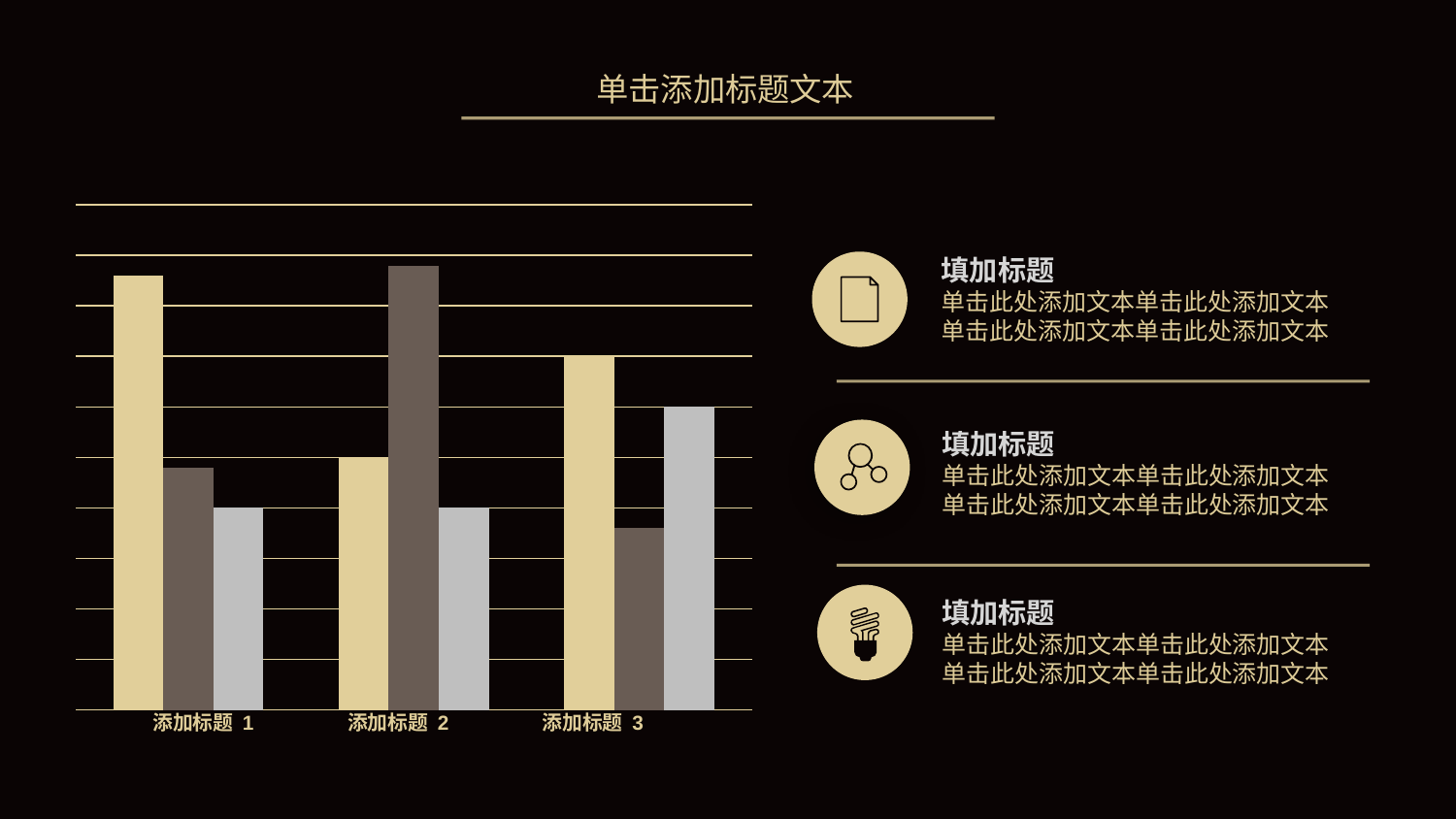

单击添加标题文本

### Chart

| Category | 列1 | 列2 | 列3 |
|---|---|---|---|
| 添加标题 | 4.3 | 2.4 | 2.0 |
| 添加标题 | 2.5 | 4.4 | 2.0 |
| 添加标题 | 3.5 | 1.8 | 3.0 |
填加标题
单击此处添加文本单击此处添加文本
单击此处添加文本单击此处添加文本

填加标题
单击此处添加文本单击此处添加文本
单击此处添加文本单击此处添加文本

填加标题
单击此处添加文本单击此处添加文本
单击此处添加文本单击此处添加文本
添加标题 1
添加标题 2
添加标题 3